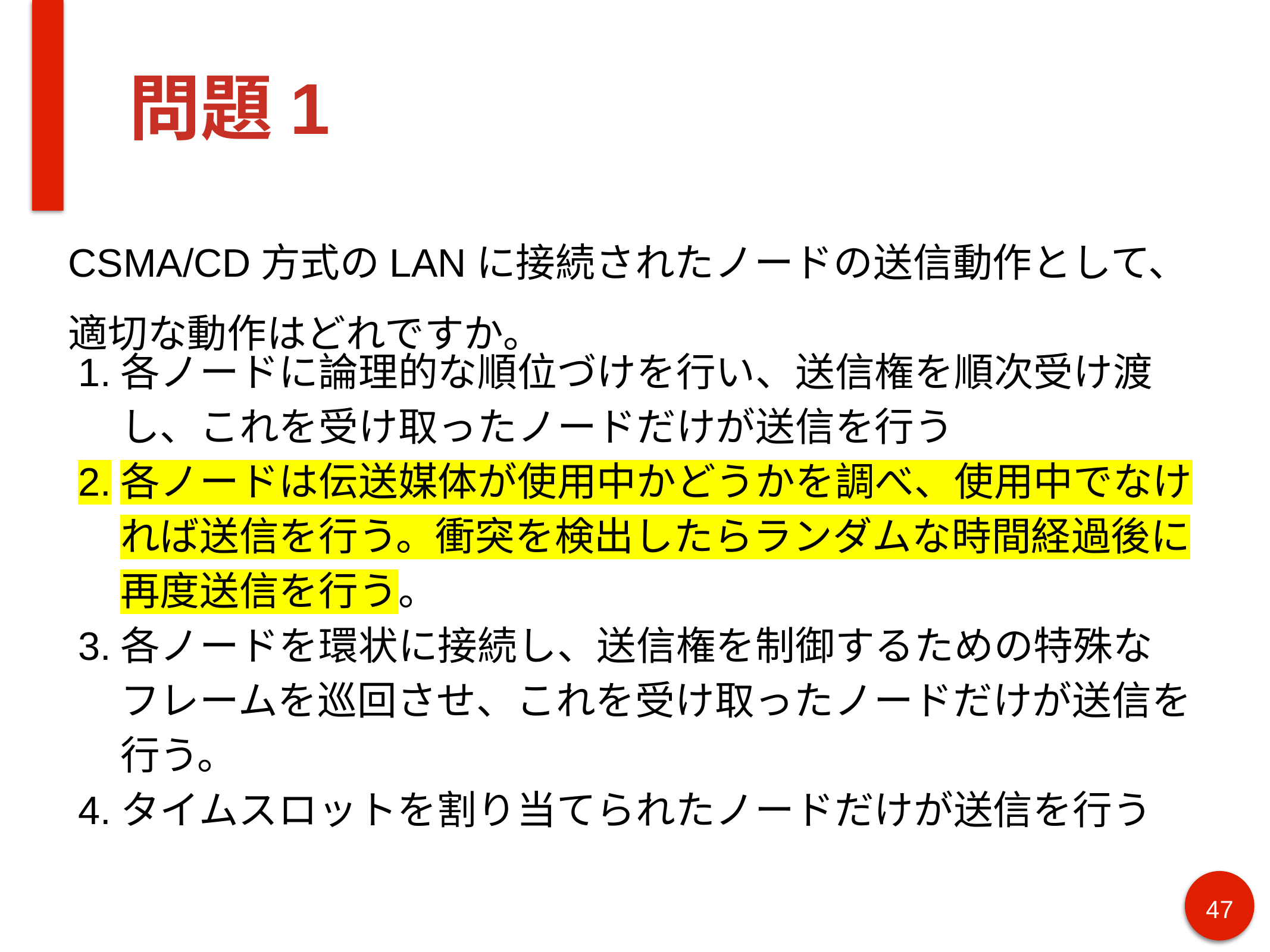

# 問題1
CSMA/CD方式のLANに接続されたノードの送信動作として、 適切な動作はどれですか。
各ノードに論理的な順位づけを行い、送信権を順次受け渡し、これを受け取ったノードだけが送信を行う
各ノードは伝送媒体が使用中かどうかを調べ、使用中でなければ送信を行う。衝突を検出したらランダムな時間経過後に再度送信を行う。
各ノードを環状に接続し、送信権を制御するための特殊な   フレームを巡回させ、これを受け取ったノードだけが送信を行う。
タイムスロットを割り当てられたノードだけが送信を行う

47